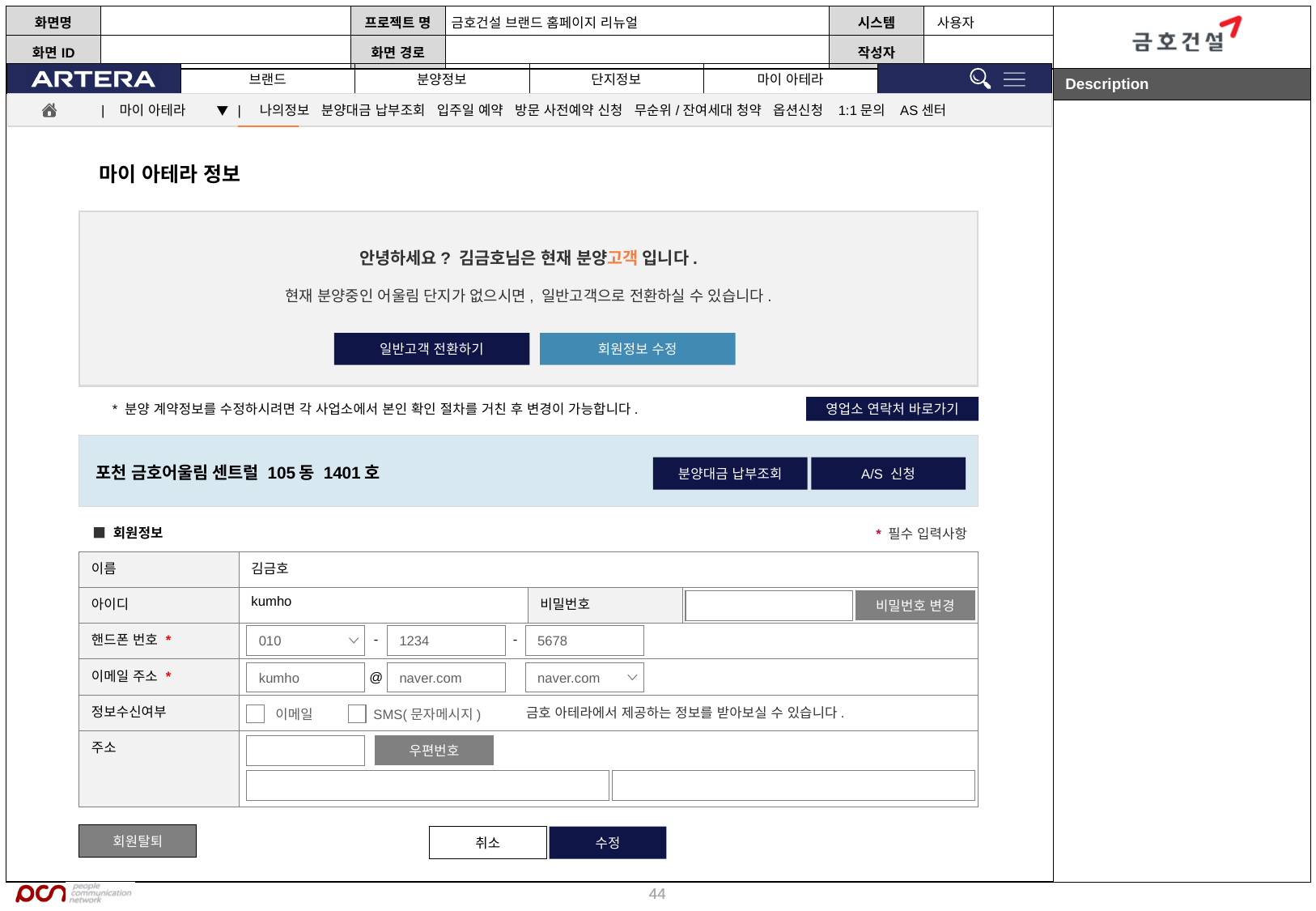

|   마이 아테라        ▼  |    나의정보   분양대금 납부조회   입주일 예약   방문 사전예약 신청   무순위/잔여세대 청약   옵션신청   1:1문의   AS센터

마이 아테라 정보

안녕하세요? 김금호님은 현재 분양고객 입니다.

현재 분양중인 어울림 단지가 없으시면, 일반고객으로 전환하실 수 있습니다.
일반고객 전환하기
회원정보 수정
* 분양 계약정보를 수정하시려면 각 사업소에서 본인 확인 절차를 거친 후 변경이 가능합니다.
영업소 연락처 바로가기

포천 금호어울림 센트럴 105동 1401호
분양대금 납부조회
A/S 신청
■ 회원정보
* 필수 입력사항
| 이름 | 김금호 |  |  |
| --- | --- | --- | --- |
| 아이디 | kumho | 비밀번호 |  |
| 핸드폰 번호 \* |  |  |  |
| 이메일 주소 \* |  |  |  |
| 정보수신여부 |  |  |  |
| 주소 |  |  |  |
비밀번호 변경

-
-
010

1234
5678
kumho
naver.com
naver.com

@
금호 아테라에서 제공하는 정보를 받아보실 수 있습니다.
이메일

SMS(문자메시지)

우편번호

회원탈퇴
취소
수정